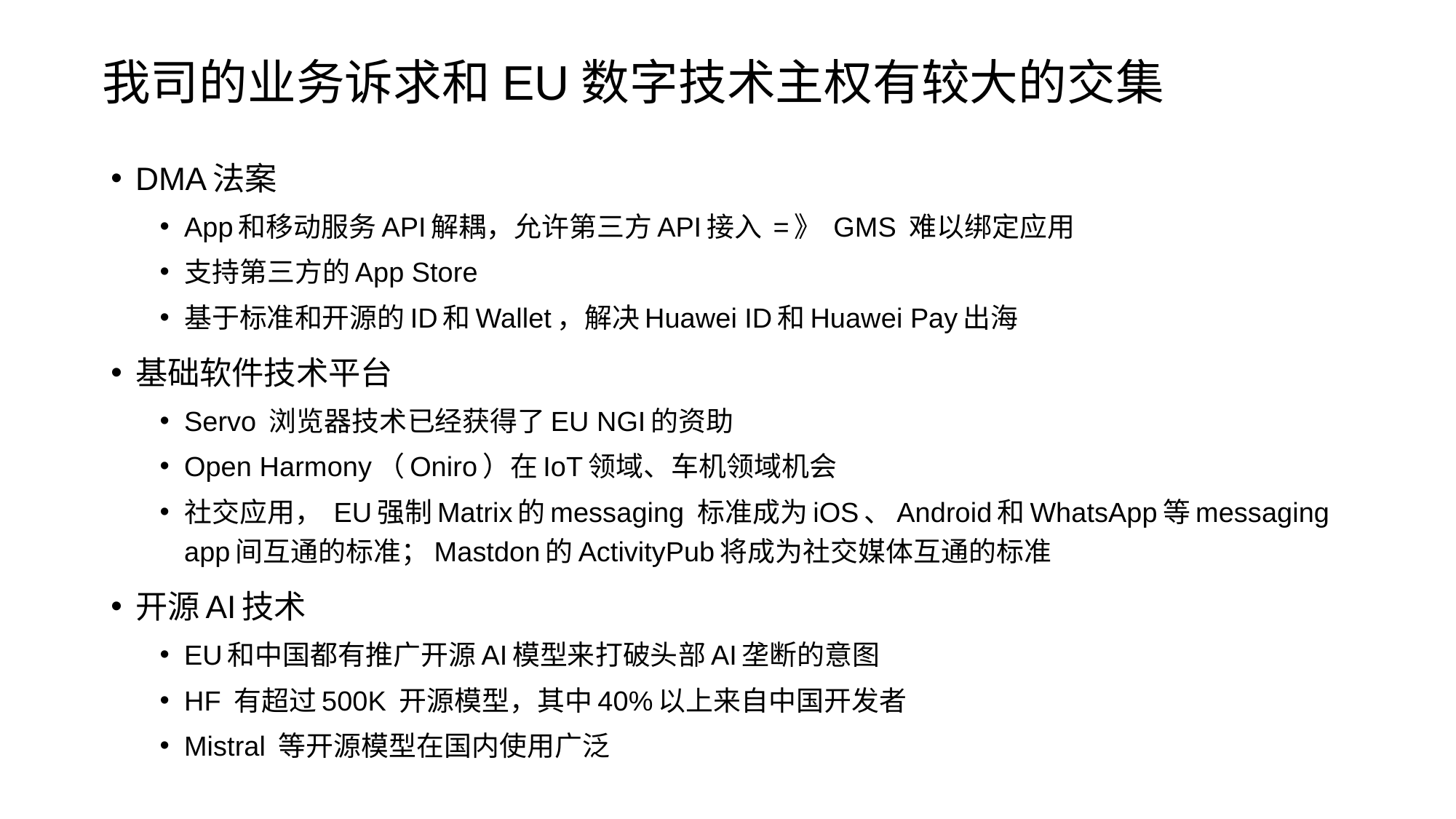

# 我司的业务诉求和EU数字技术主权有较大的交集
DMA法案
App和移动服务API解耦，允许第三方API接入 =》 GMS 难以绑定应用
支持第三方的App Store
基于标准和开源的ID和Wallet，解决Huawei ID和Huawei Pay出海
基础软件技术平台
Servo 浏览器技术已经获得了EU NGI的资助
Open Harmony（Oniro）在IoT领域、车机领域机会
社交应用， EU强制Matrix的messaging 标准成为iOS、Android和WhatsApp等messaging app间互通的标准；Mastdon的ActivityPub将成为社交媒体互通的标准
开源AI技术
EU和中国都有推广开源AI模型来打破头部AI垄断的意图
HF 有超过500K 开源模型，其中40%以上来自中国开发者
Mistral 等开源模型在国内使用广泛